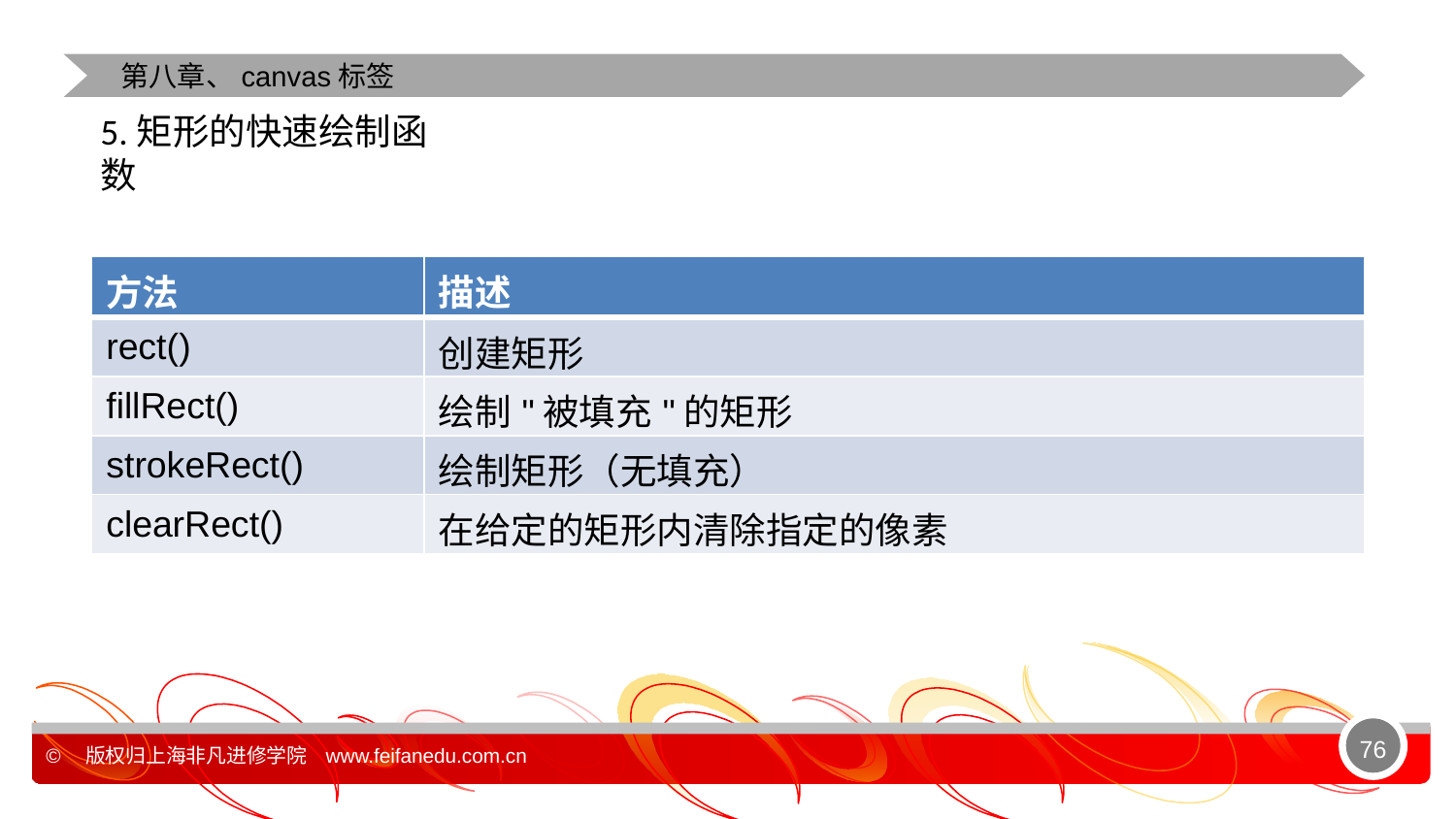

第八章、canvas标签

5.矩形的快速绘制函数
| 方法 | 描述 |
| --- | --- |
| rect() | 创建矩形 |
| fillRect() | 绘制"被填充"的矩形 |
| strokeRect() | 绘制矩形（无填充） |
| clearRect() | 在给定的矩形内清除指定的像素 |
76